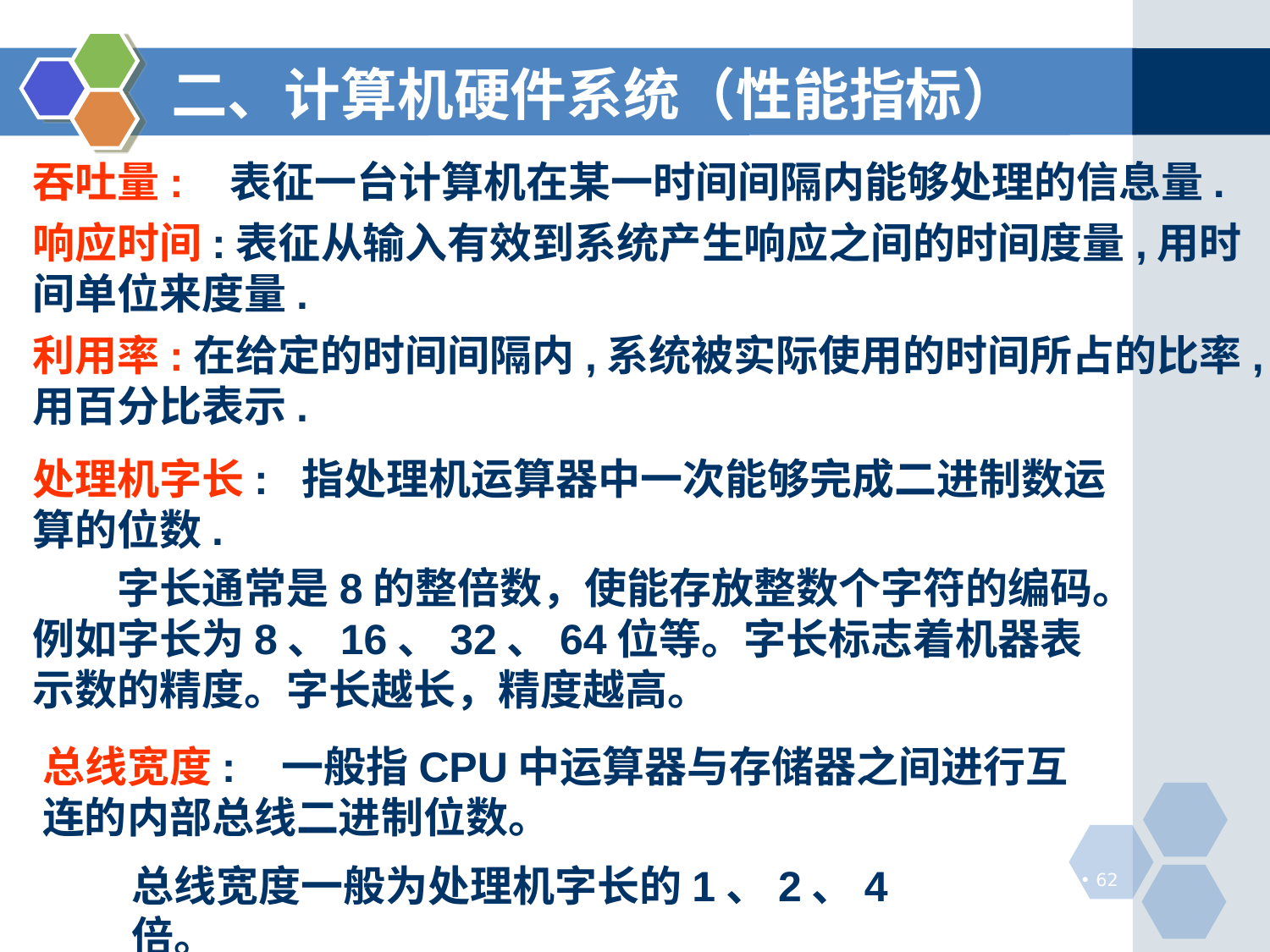

二、计算机硬件系统（性能指标）
吞吐量:   表征一台计算机在某一时间间隔内能够处理的信息量.
响应时间:表征从输入有效到系统产生响应之间的时间度量,用时间单位来度量.
利用率:在给定的时间间隔内,系统被实际使用的时间所占的比率,用百分比表示.

处理机字长:  指处理机运算器中一次能够完成二进制数运算的位数.

     字长通常是8的整倍数，使能存放整数个字符的编码。例如字长为8、16、32、64位等。字长标志着机器表示数的精度。字长越长，精度越高。

总线宽度:   一般指CPU中运算器与存储器之间进行互连的内部总线二进制位数。
总线宽度一般为处理机字长的1、2、4倍。
••• 62